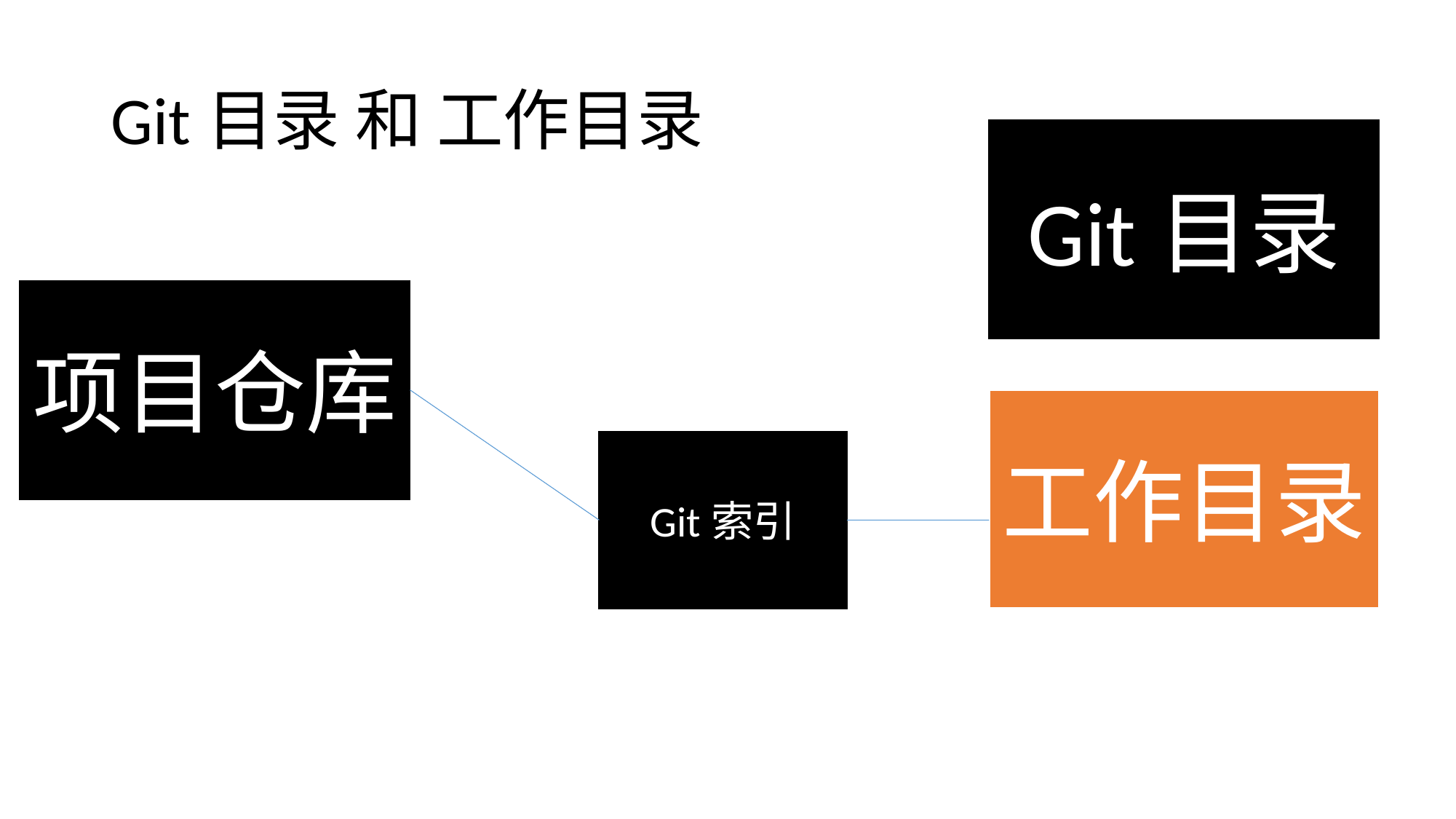

# Git目录 和 工作目录
Git目录
项目仓库
工作目录
Git索引